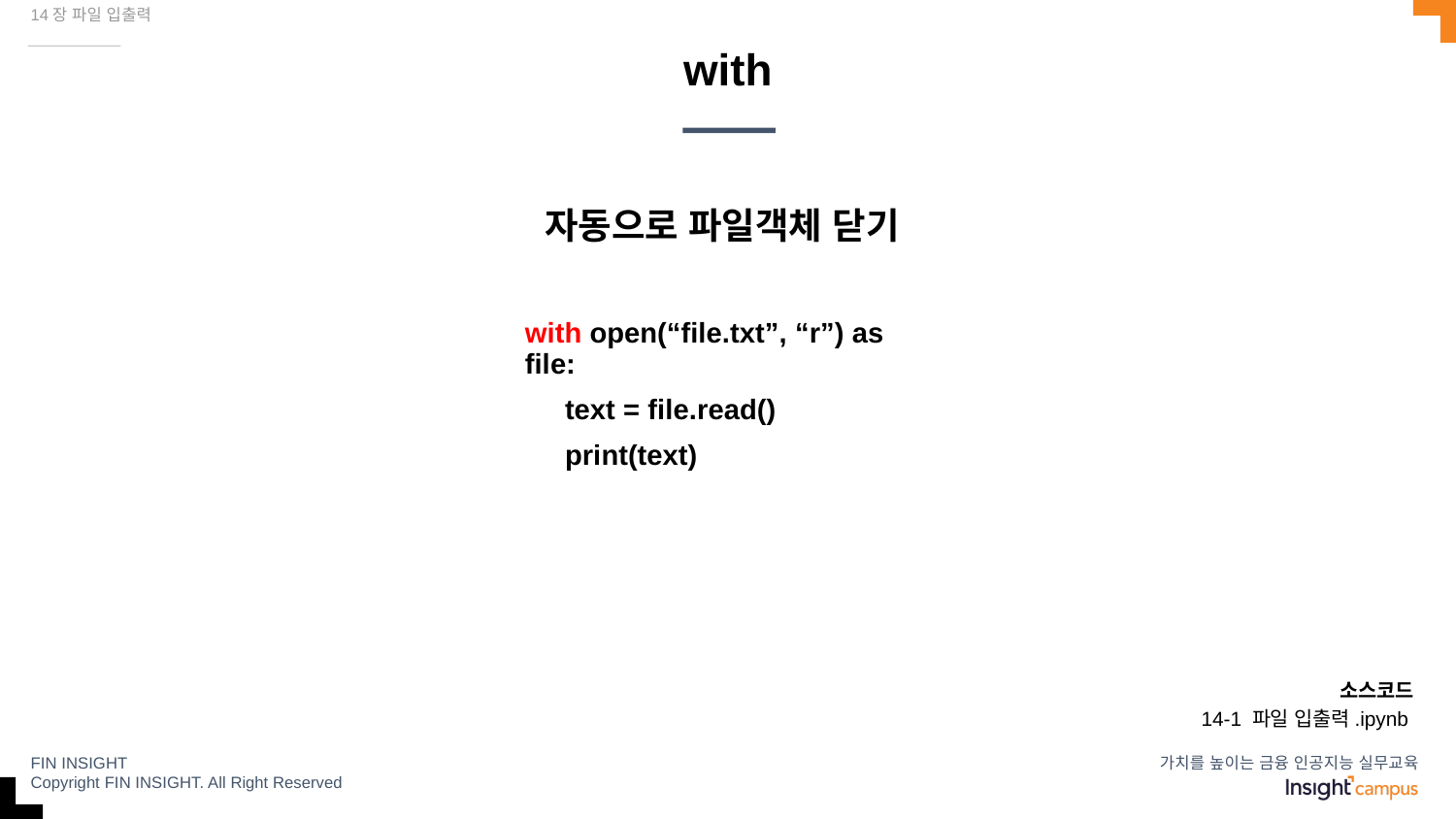

14장 파일 입출력
# with
자동으로 파일객체 닫기
with open(“file.txt”, “r”) as file:
     text = file.read()
     print(text)
소스코드
14-1 파일 입출력.ipynb